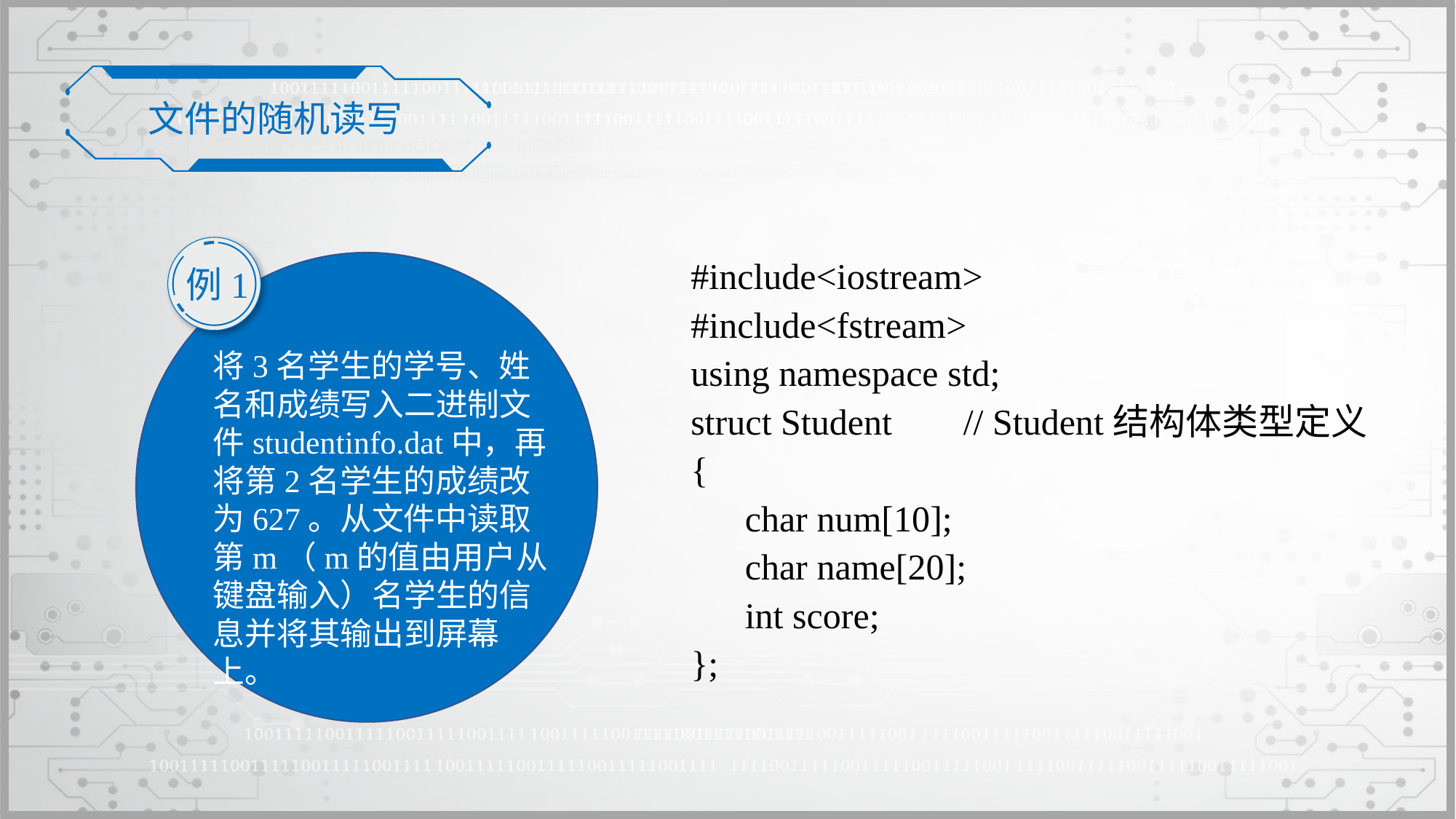

文件的随机读写

例1

将3名学生的学号、姓名和成绩写入二进制文件studentinfo.dat中，再将第2名学生的成绩改为627。从文件中读取第m（m的值由用户从键盘输入）名学生的信息并将其输出到屏幕上。
#include<iostream>
#include<fstream>
using namespace std;
struct Student	// Student结构体类型定义
{
	char num[10];
	char name[20];
	int score;
};